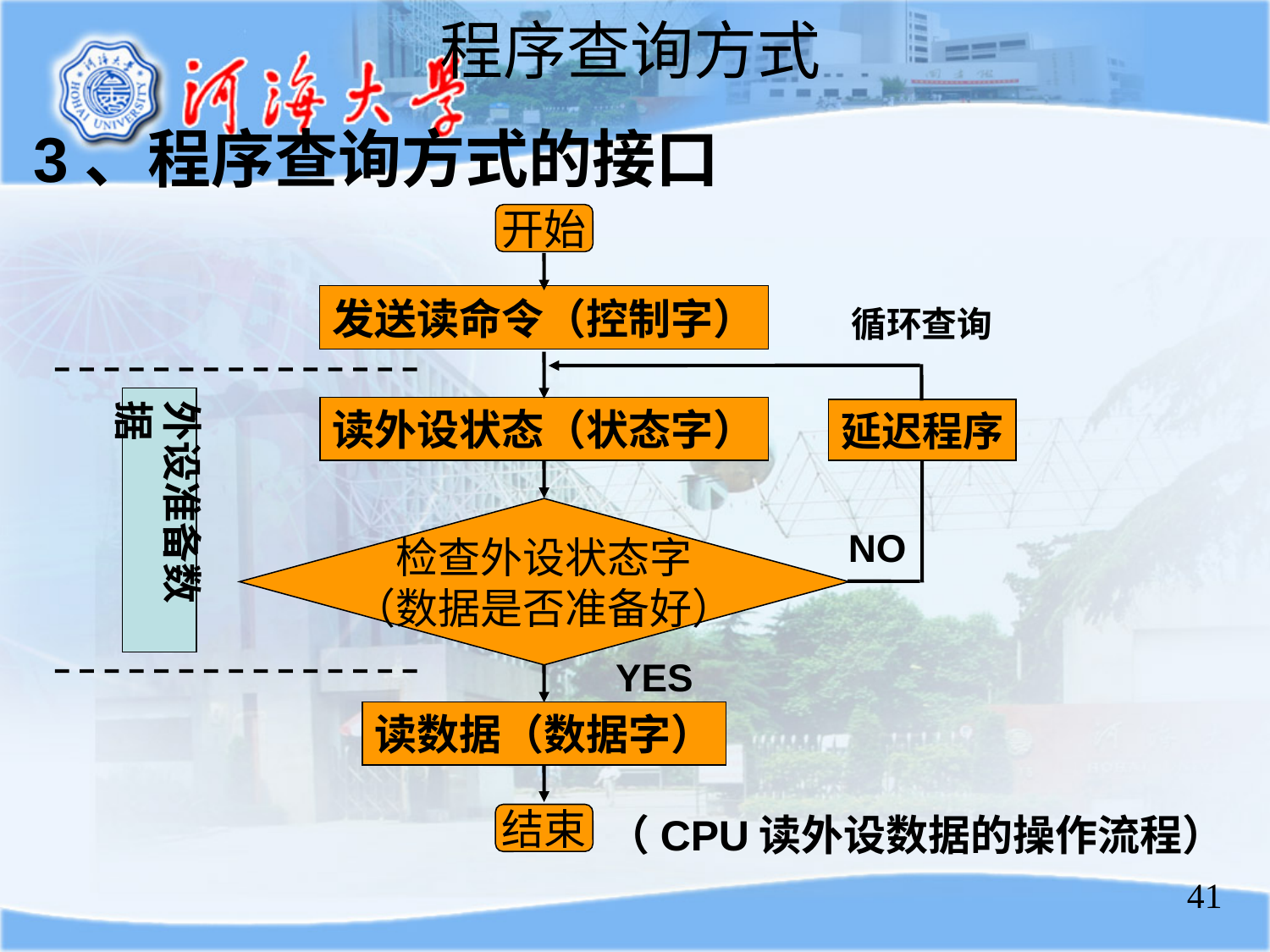

程序查询方式
3、程序查询方式的接口
开始

发送读命令（控制字）
循环查询

读外设状态（状态字）
延迟程序

检查外设状态字
（数据是否准备好）
NO

YES

读数据（数据字）

结束

外设准备数据

（CPU读外设数据的操作流程）
41